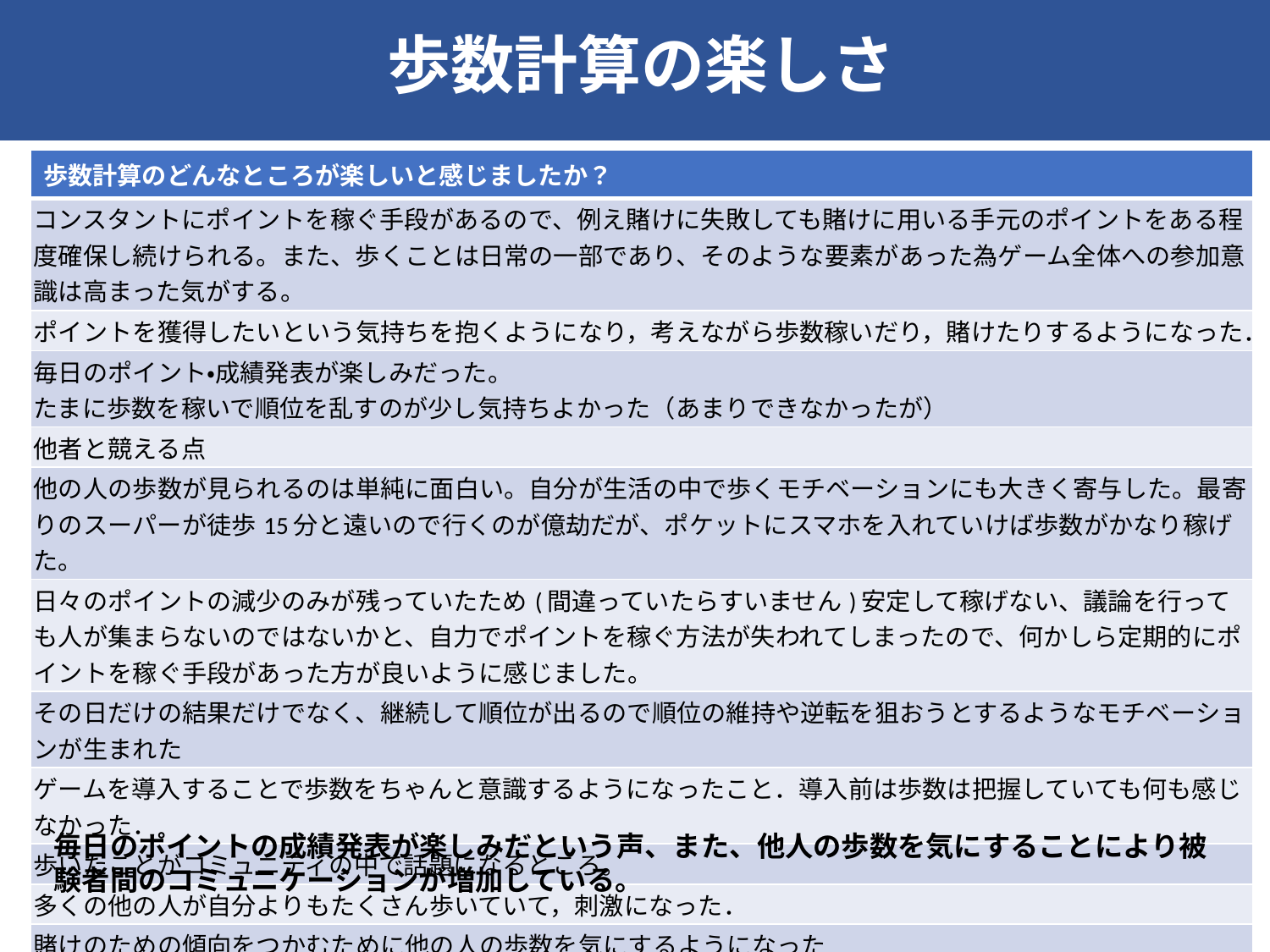

歩数計算の楽しさ
| 歩数計算のどんなところが楽しいと感じましたか？ |
| --- |
| コンスタントにポイントを稼ぐ手段があるので、例え賭けに失敗しても賭けに用いる手元のポイントをある程度確保し続けられる。また、歩くことは日常の一部であり、そのような要素があった為ゲーム全体への参加意識は高まった気がする。 |
| ポイントを獲得したいという気持ちを抱くようになり，考えながら歩数稼いだり，賭けたりするようになった． |
| 毎日のポイント・成績発表が楽しみだった。 たまに歩数を稼いで順位を乱すのが少し気持ちよかった（あまりできなかったが） |
| 他者と競える点 |
| 他の人の歩数が見られるのは単純に面白い。自分が生活の中で歩くモチベーションにも大きく寄与した。最寄りのスーパーが徒歩15分と遠いので行くのが億劫だが、ポケットにスマホを入れていけば歩数がかなり稼げた。 |
| 日々のポイントの減少のみが残っていたため(間違っていたらすいません)安定して稼げない、議論を行っても人が集まらないのではないかと、自力でポイントを稼ぐ方法が失われてしまったので、何かしら定期的にポイントを稼ぐ手段があった方が良いように感じました。 |
| その日だけの結果だけでなく、継続して順位が出るので順位の維持や逆転を狙おうとするようなモチベーションが生まれた |
| ゲームを導入することで歩数をちゃんと意識するようになったこと．導入前は歩数は把握していても何も感じなかった． |
| 歩いたことがコミュニティの中で話題になるところ。 |
| 多くの他の人が自分よりもたくさん歩いていて，刺激になった． |
| 賭けのための傾向をつかむために他の人の歩数を気にするようになった |
毎日のポイントの成績発表が楽しみだという声、また、他人の歩数を気にすることにより被験者間のコミュニケーションが増加している。